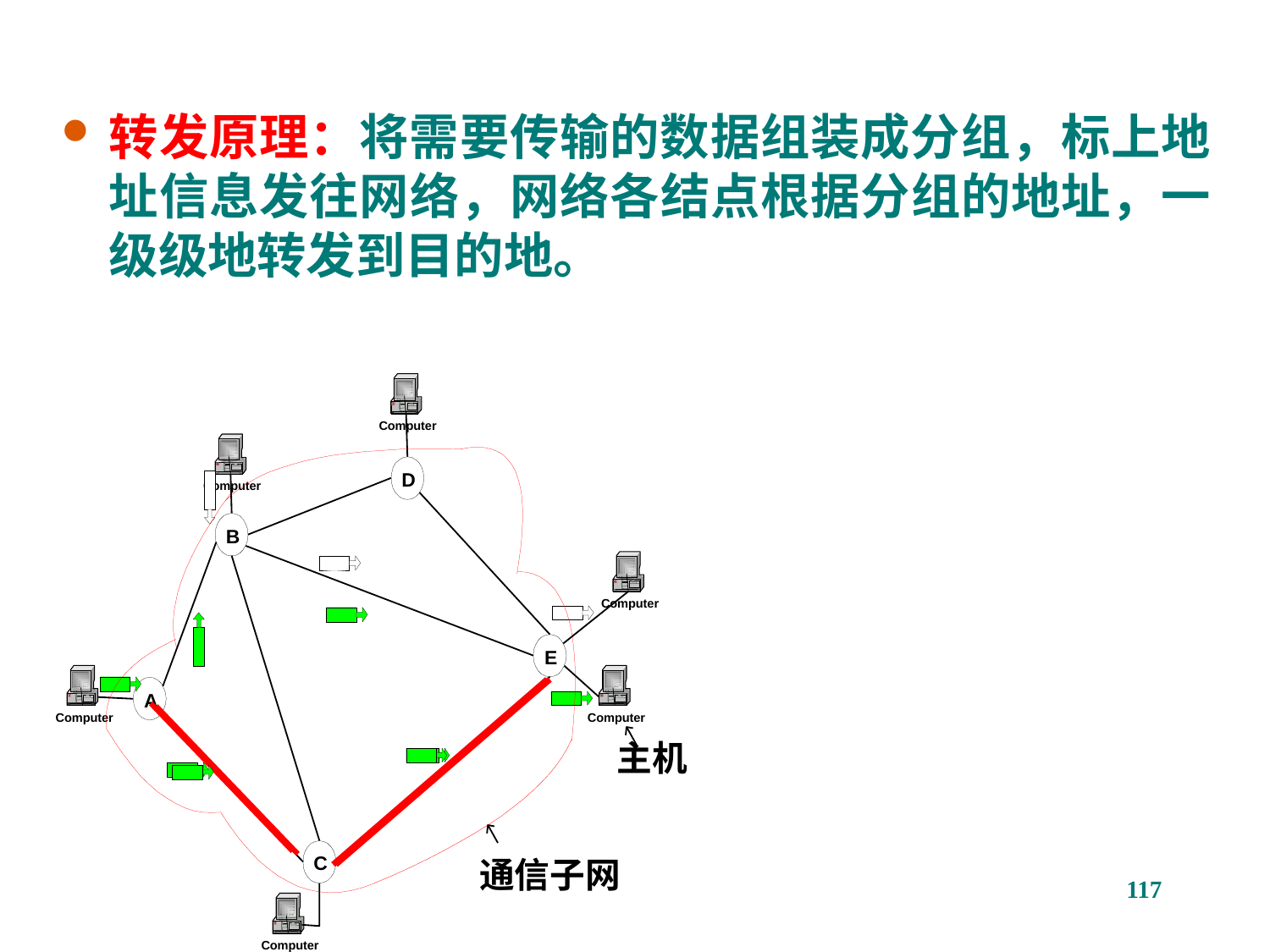

转发原理：将需要传输的数据组装成分组，标上地址信息发往网络，网络各结点根据分组的地址，一级级地转发到目的地。

Computer

Computer

Computer

D

B

Computer

Computer

E

A

主机

C
通信子网
117

Computer